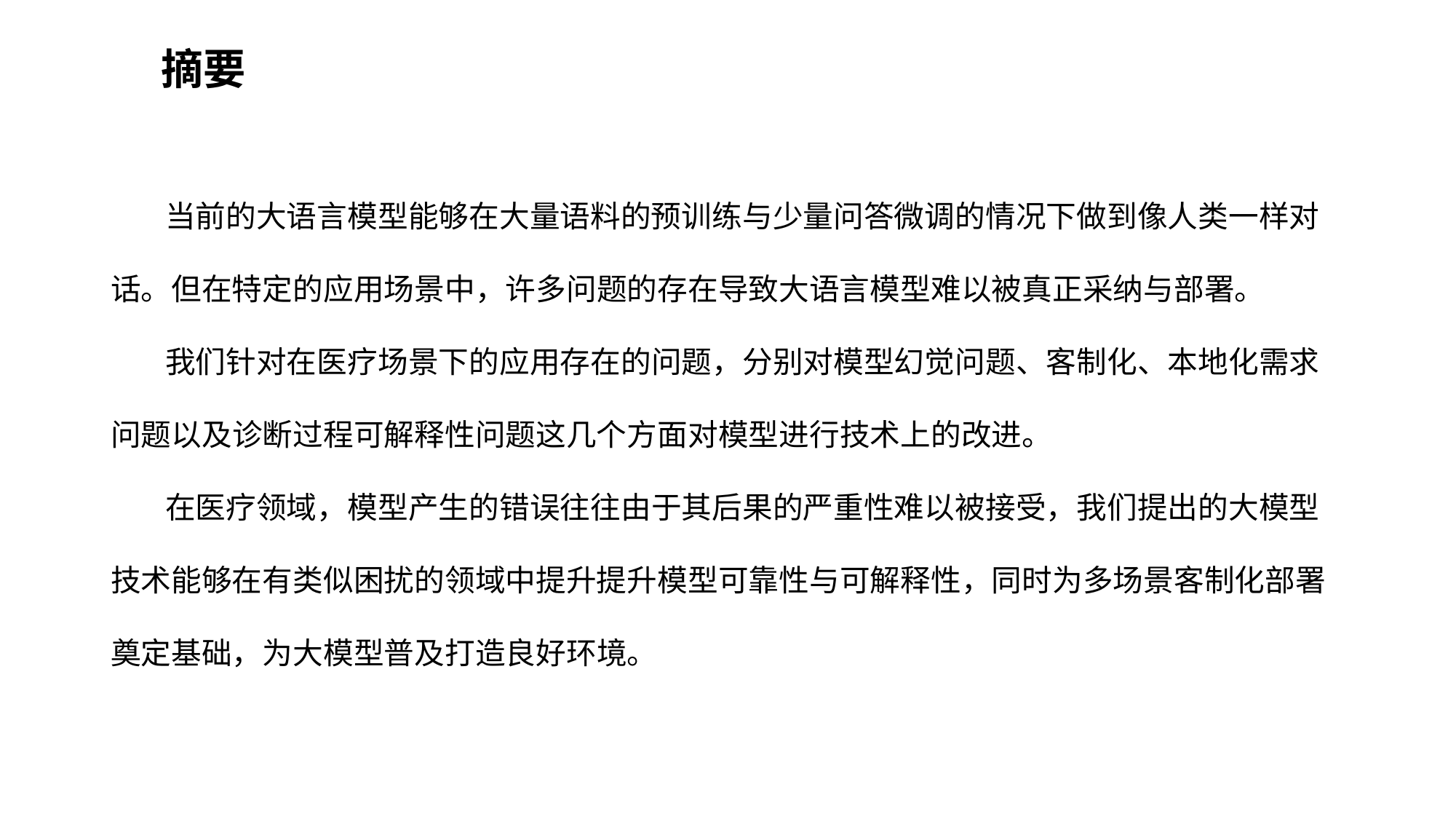

# 摘要
当前的大语言模型能够在大量语料的预训练与少量问答微调的情况下做到像人类一样对话。但在特定的应用场景中，许多问题的存在导致大语言模型难以被真正采纳与部署。
我们针对在医疗场景下的应用存在的问题，分别对模型幻觉问题、客制化、本地化需求问题以及诊断过程可解释性问题这几个方面对模型进行技术上的改进。
在医疗领域，模型产生的错误往往由于其后果的严重性难以被接受，我们提出的大模型技术能够在有类似困扰的领域中提升提升模型可靠性与可解释性，同时为多场景客制化部署奠定基础，为大模型普及打造良好环境。